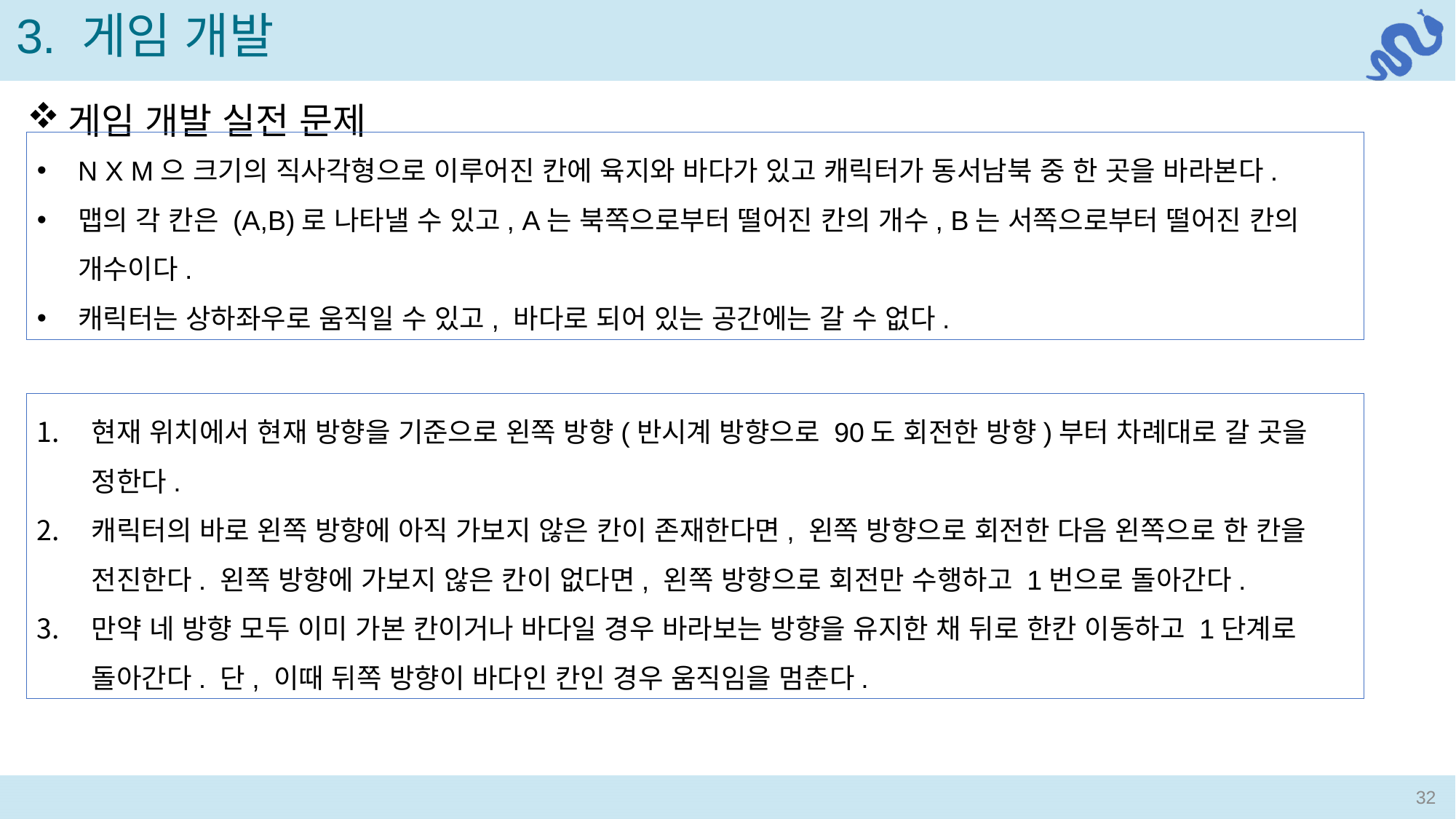

3. 게임 개발
게임 개발 실전 문제
N X M으 크기의 직사각형으로 이루어진 칸에 육지와 바다가 있고 캐릭터가 동서남북 중 한 곳을 바라본다.
맵의 각 칸은 (A,B)로 나타낼 수 있고, A는 북쪽으로부터 떨어진 칸의 개수, B는 서쪽으로부터 떨어진 칸의 개수이다.
캐릭터는 상하좌우로 움직일 수 있고, 바다로 되어 있는 공간에는 갈 수 없다.
현재 위치에서 현재 방향을 기준으로 왼쪽 방향(반시계 방향으로 90도 회전한 방향)부터 차례대로 갈 곳을 정한다.
캐릭터의 바로 왼쪽 방향에 아직 가보지 않은 칸이 존재한다면, 왼쪽 방향으로 회전한 다음 왼쪽으로 한 칸을 전진한다. 왼쪽 방향에 가보지 않은 칸이 없다면, 왼쪽 방향으로 회전만 수행하고 1번으로 돌아간다.
만약 네 방향 모두 이미 가본 칸이거나 바다일 경우 바라보는 방향을 유지한 채 뒤로 한칸 이동하고 1단계로 돌아간다. 단, 이때 뒤쪽 방향이 바다인 칸인 경우 움직임을 멈춘다.
32